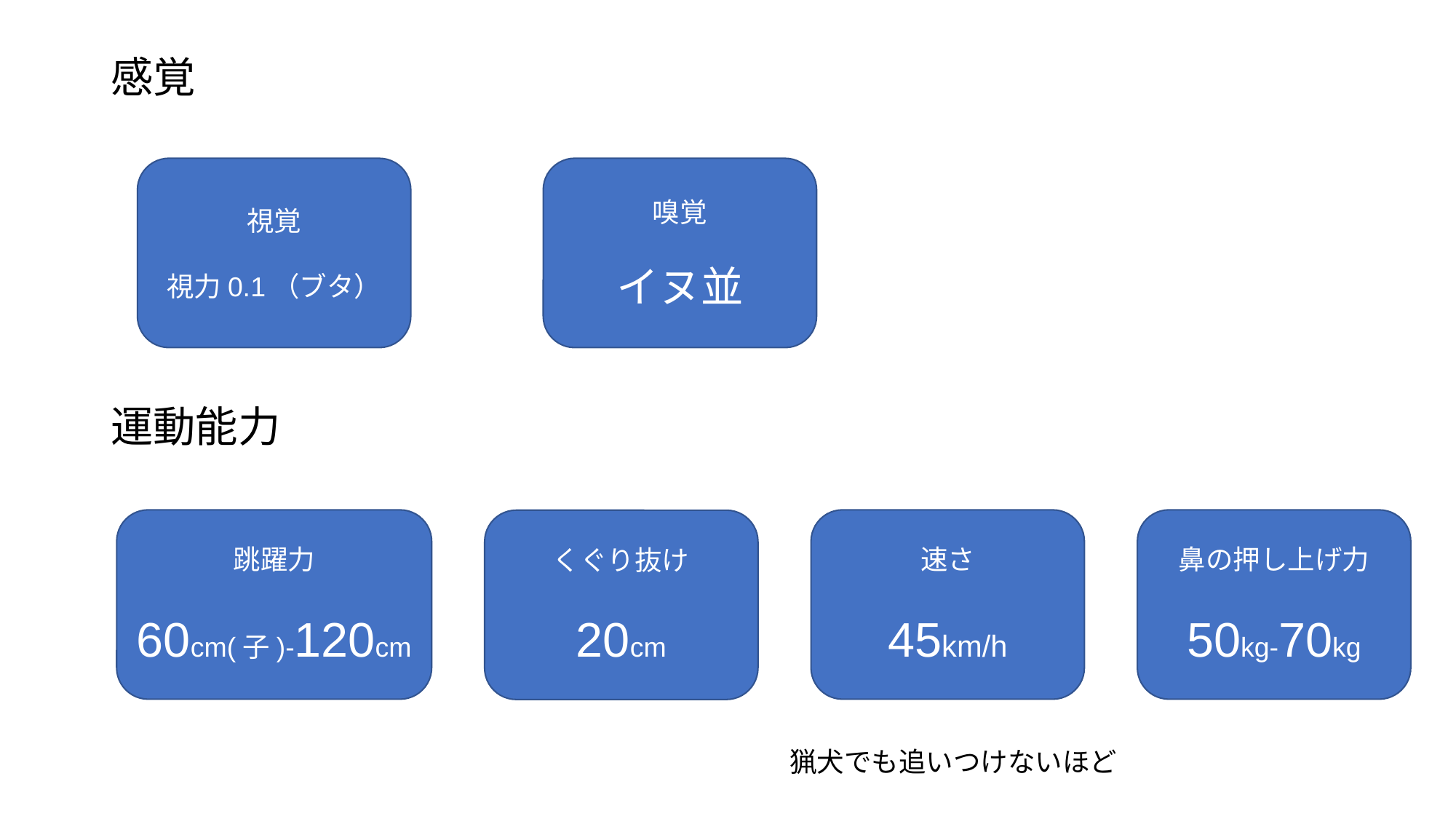

# 感覚
視覚

視力0.1（ブタ）
嗅覚

イヌ並
運動能力
跳躍力

60cm(子)-120cm
速さ

45km/h
鼻の押し上げ力

50kg-70kg
くぐり抜け

20cm
猟犬でも追いつけないほど